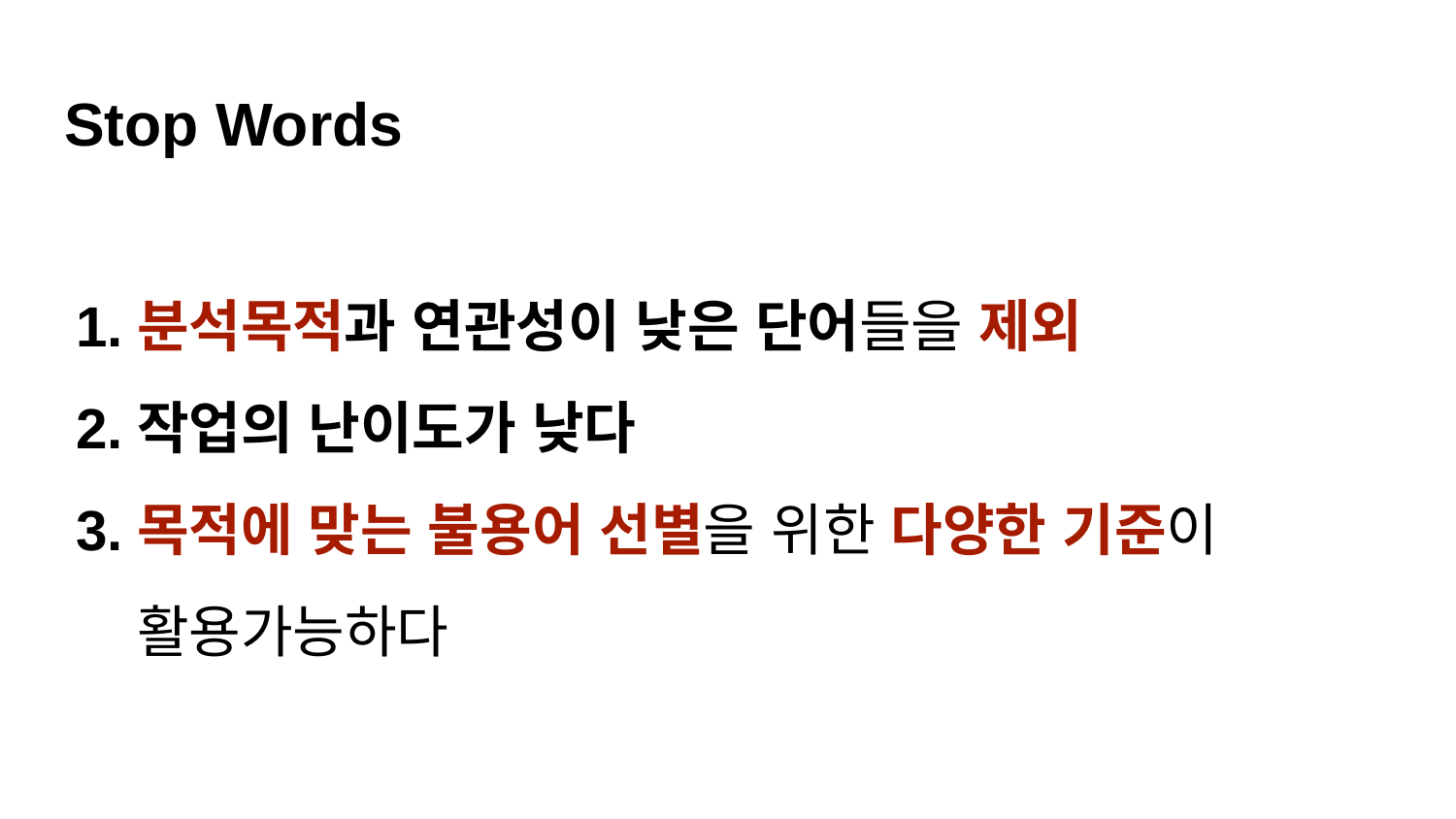

Stop Words

분석목적과 연관성이 낮은 단어들을 제외
작업의 난이도가 낮다
목적에 맞는 불용어 선별을 위한 다양한 기준이 활용가능하다